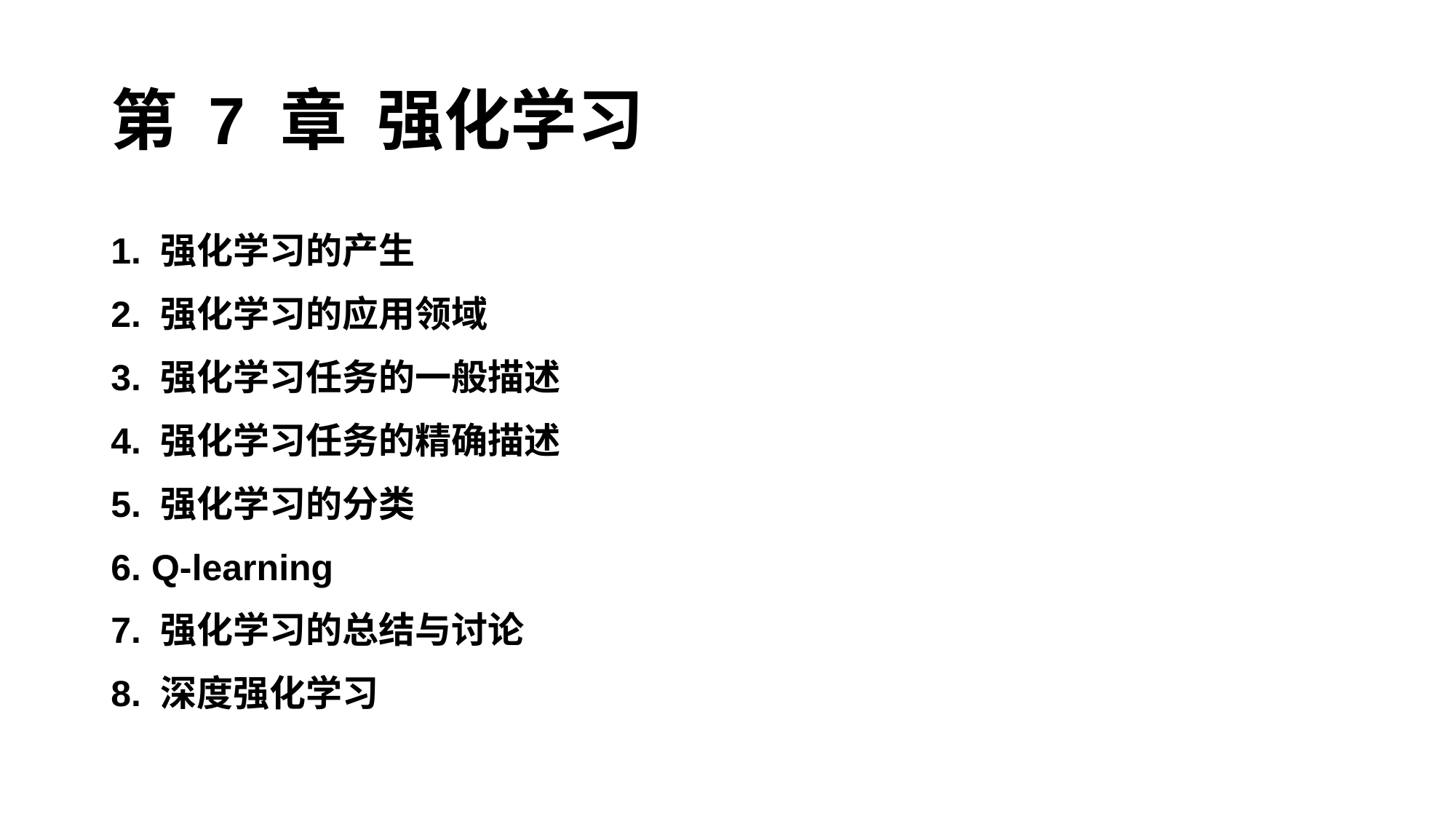

# 第 7 章  强化学习
1. 强化学习的产生
2. 强化学习的应用领域
3. 强化学习任务的一般描述
4. 强化学习任务的精确描述
5. 强化学习的分类
6. Q-learning
7. 强化学习的总结与讨论
8. 深度强化学习